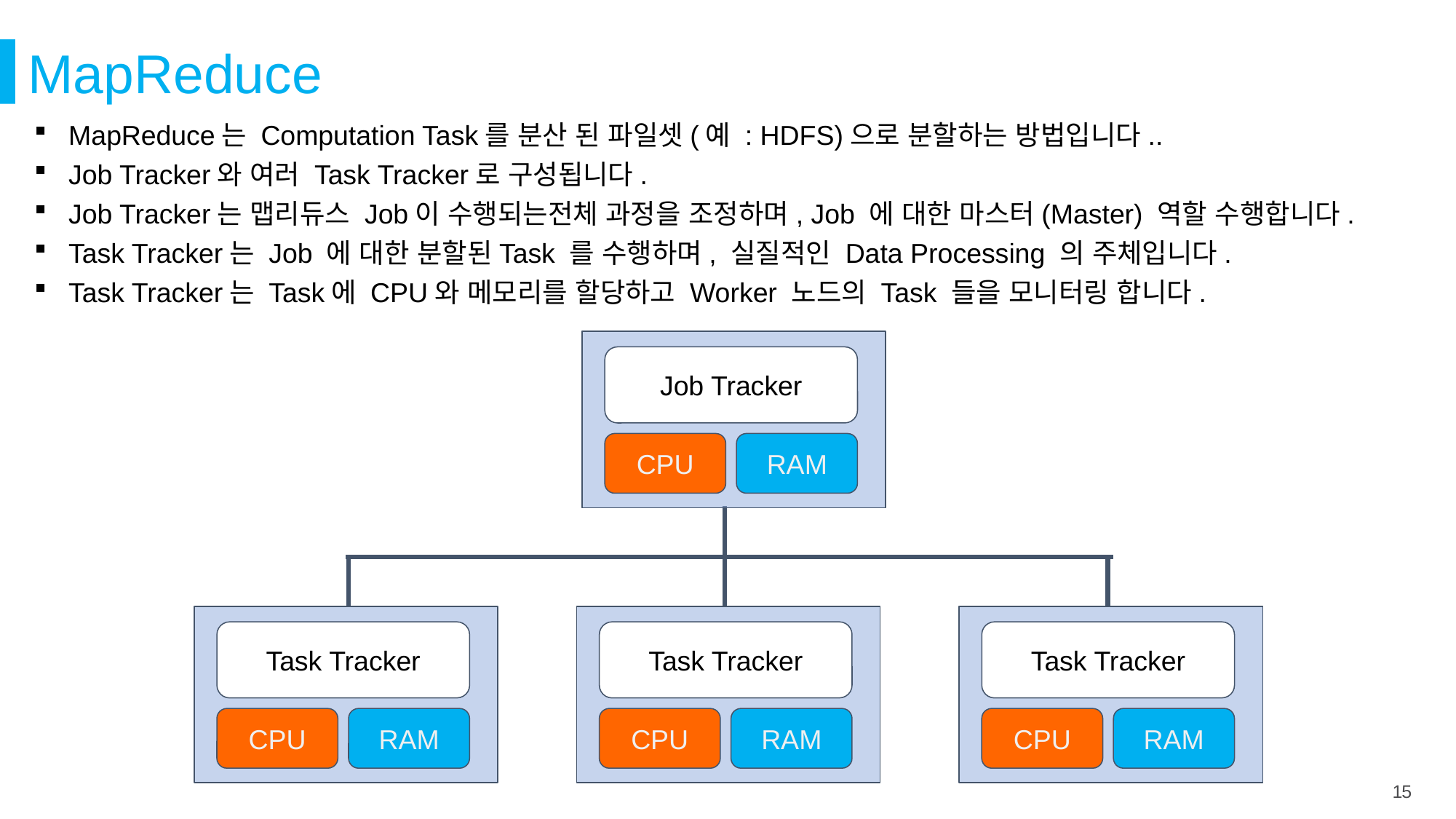

MapReduce
MapReduce는 Computation Task를 분산 된 파일셋(예 : HDFS)으로 분할하는 방법입니다..
Job Tracker와 여러 Task Tracker로 구성됩니다.
Job Tracker는 맵리듀스 Job이 수행되는전체 과정을 조정하며, Job 에 대한 마스터(Master) 역할 수행합니다.
Task Tracker는 Job 에 대한 분할된Task 를 수행하며, 실질적인 Data Processing 의 주체입니다.
Task Tracker는 Task에 CPU와 메모리를 할당하고 Worker 노드의 Task 들을 모니터링 합니다.

Job Tracker
CPU
RAM

Task Tracker
CPU
RAM

Task Tracker
CPU
RAM

Task Tracker
CPU
RAM